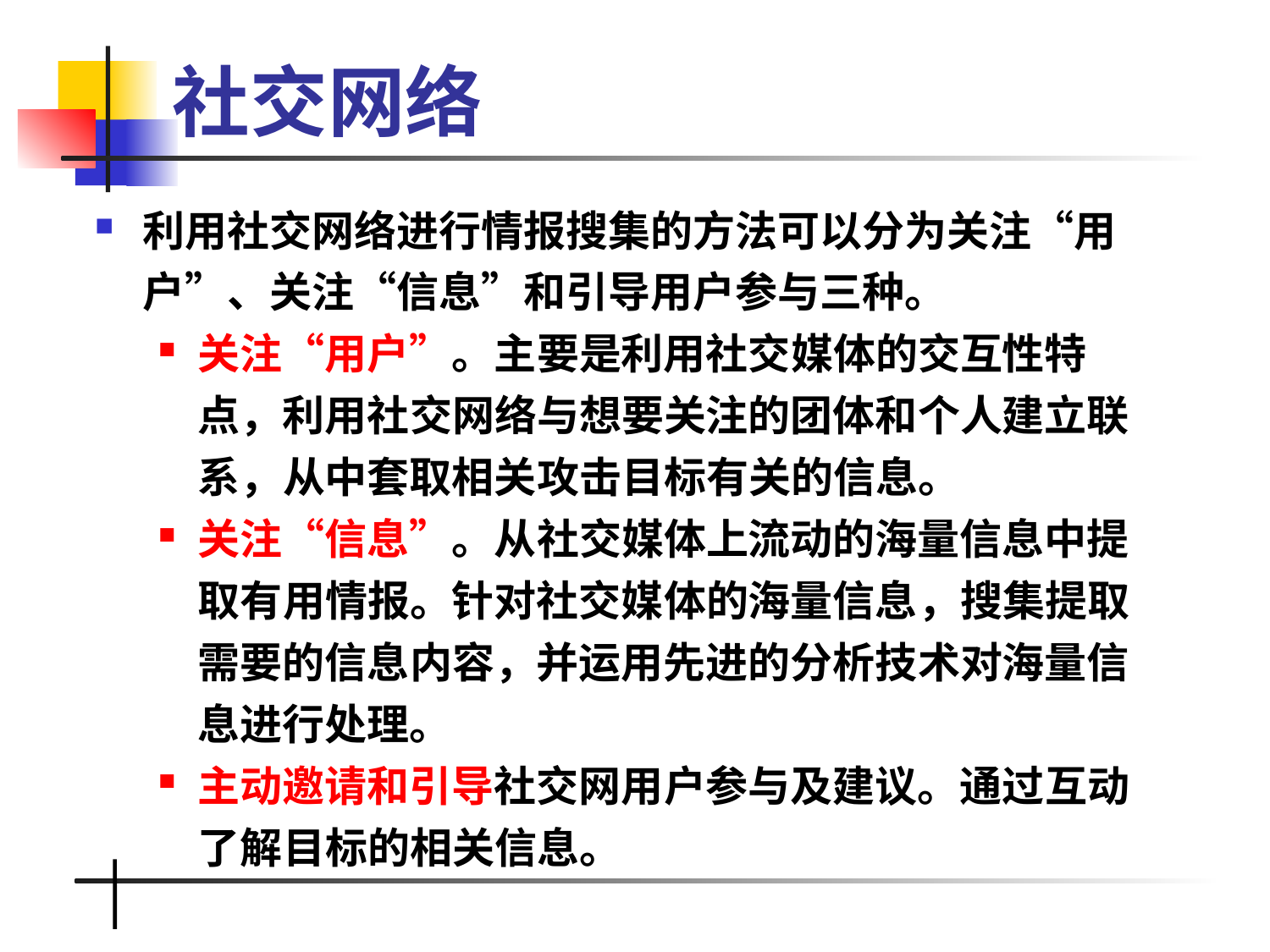

# 社交网络
利用社交网络进行情报搜集的方法可以分为关注“用户”、关注“信息”和引导用户参与三种。
关注“用户”。主要是利用社交媒体的交互性特点，利用社交网络与想要关注的团体和个人建立联系，从中套取相关攻击目标有关的信息。
关注“信息”。从社交媒体上流动的海量信息中提取有用情报。针对社交媒体的海量信息，搜集提取需要的信息内容，并运用先进的分析技术对海量信息进行处理。
主动邀请和引导社交网用户参与及建议。通过互动了解目标的相关信息。